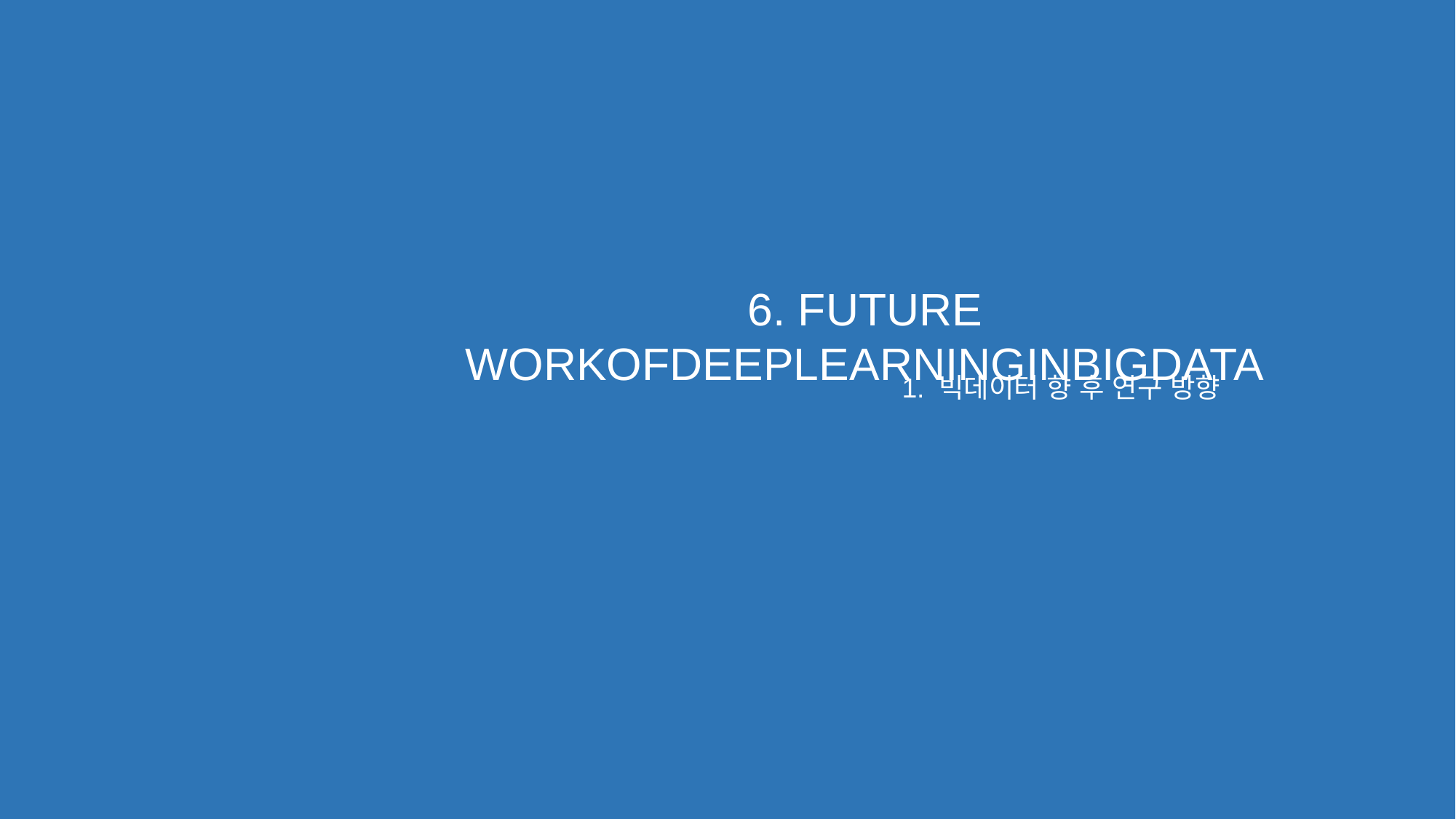

6. FUTURE WORKOFDEEPLEARNINGINBIGDATA
1. 빅데이터 향 후 연구 방향